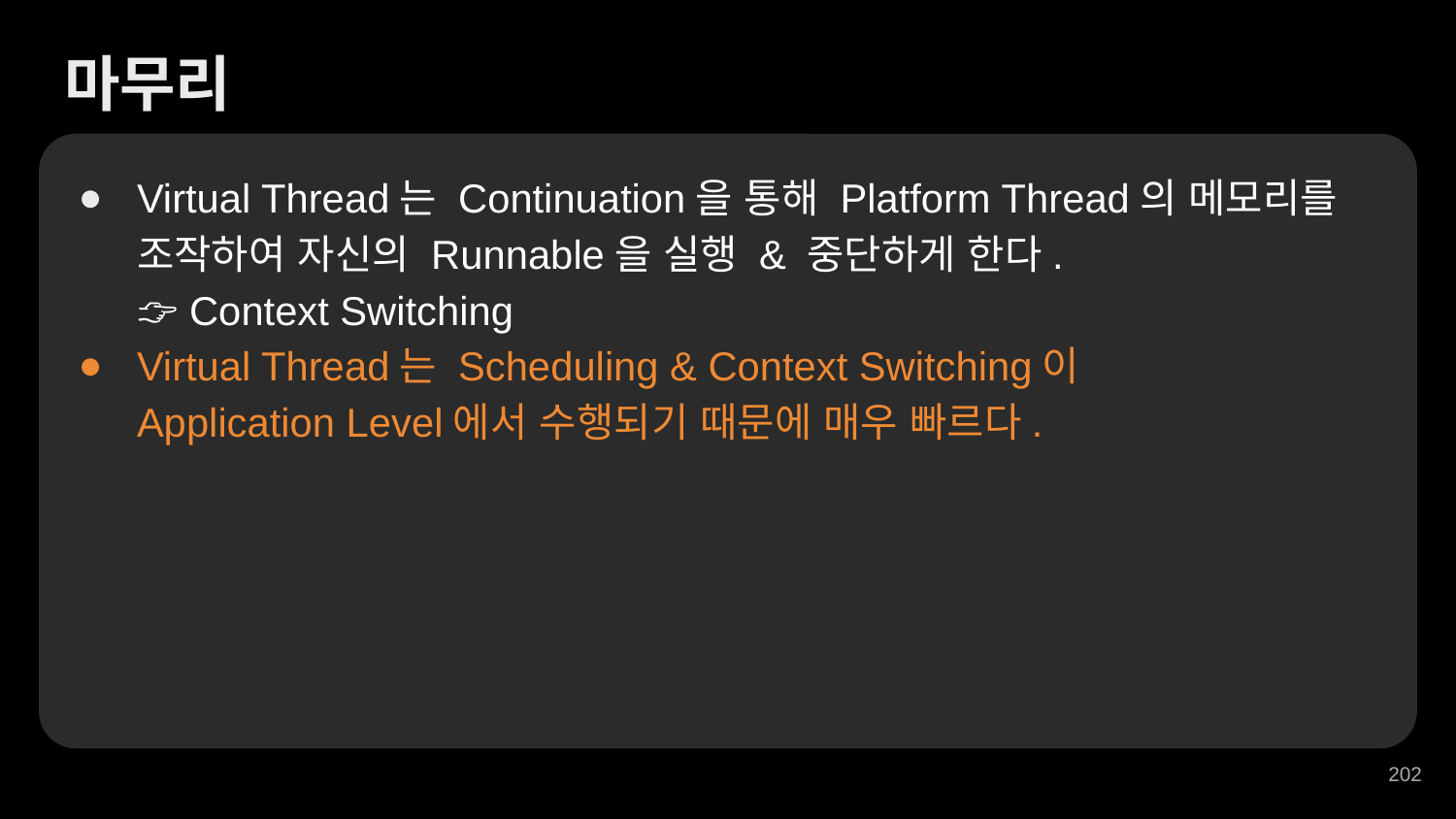

마무리

Virtual Thread는 Continuation을 통해 Platform Thread의 메모리를 조작하여 자신의 Runnable을 실행 & 중단하게 한다.
👉 Context Switching
Virtual Thread는 Scheduling & Context Switching이
Application Level에서 수행되기 때문에 매우 빠르다.
202